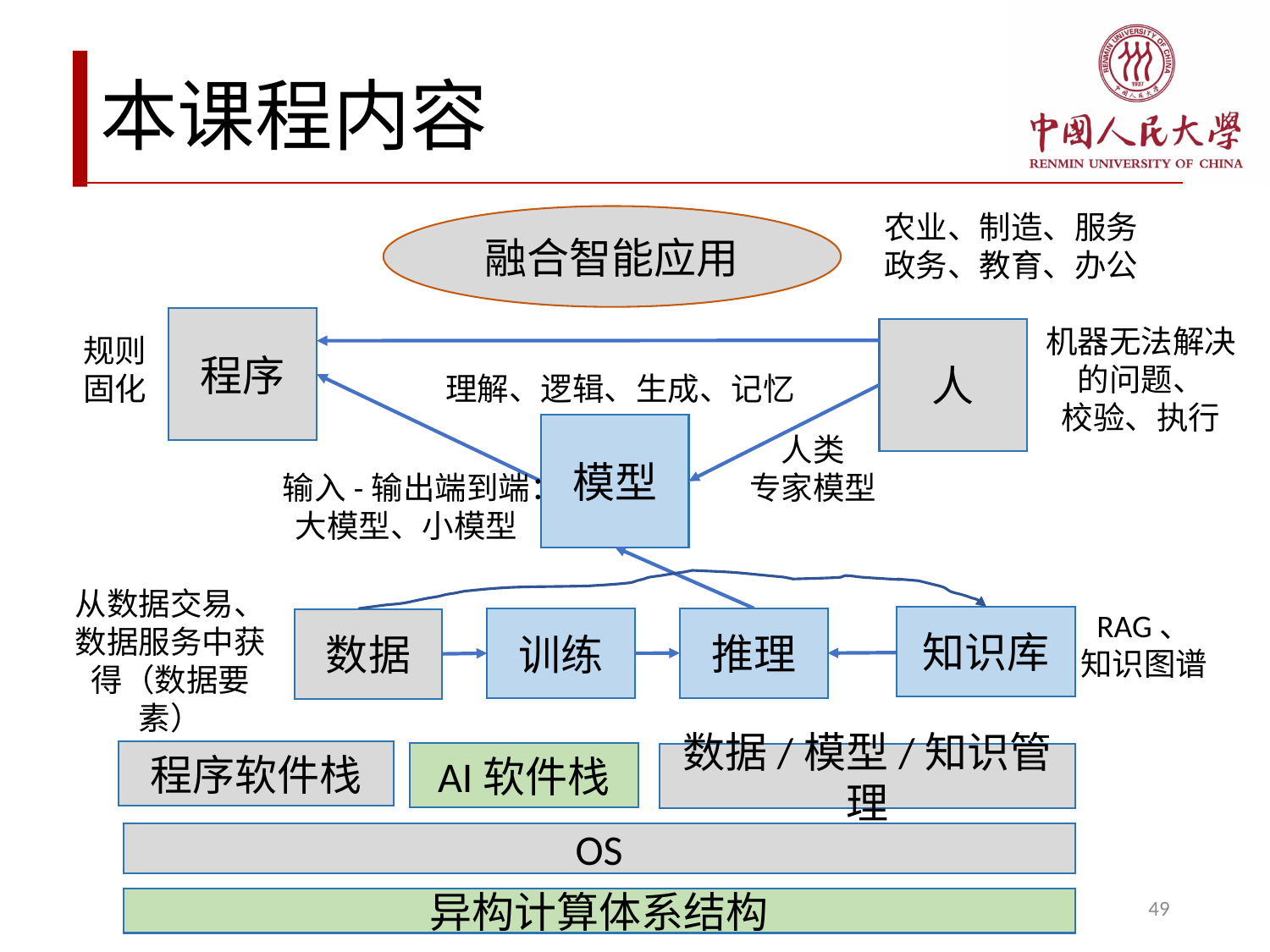

# 本课程内容
农业、制造、服务
政务、教育、办公
融合智能应用
程序
机器无法解决的问题、
校验、执行
人
规则
固化
理解、逻辑、生成、记忆
模型
人类
专家模型
输入-输出端到端：大模型、小模型

从数据交易、数据服务中获得（数据要素）
RAG、
知识图谱
知识库
推理
训练
数据
程序软件栈
AI软件栈
数据/模型/知识管理
OS
49
异构计算体系结构